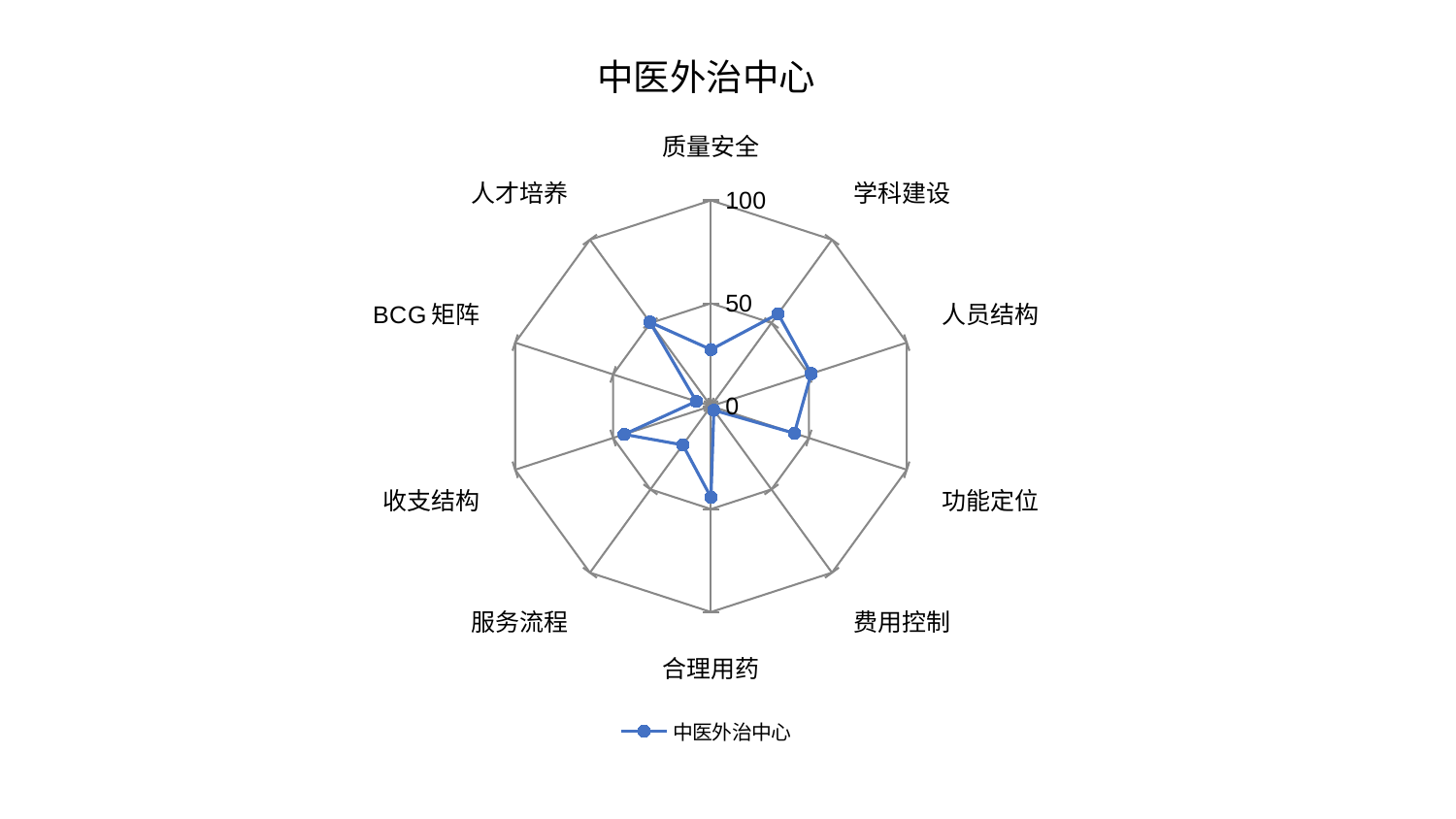

### Chart: 中医外治中心

| Category | 中医外治中心 |
|---|---|
| 质量安全 | 27.51620678221337 |
| 学科建设 | 55.47004550007859 |
| 人员结构 | 51.18013093799854 |
| 功能定位 | 42.604310453307534 |
| 费用控制 | 2.413552351907447 |
| 合理用药 | 44.313178137294955 |
| 服务流程 | 23.287461115713842 |
| 收支结构 | 44.34000276992137 |
| BCG矩阵 | 7.51842202038735 |
| 人才培养 | 50.452607324104314 |
100